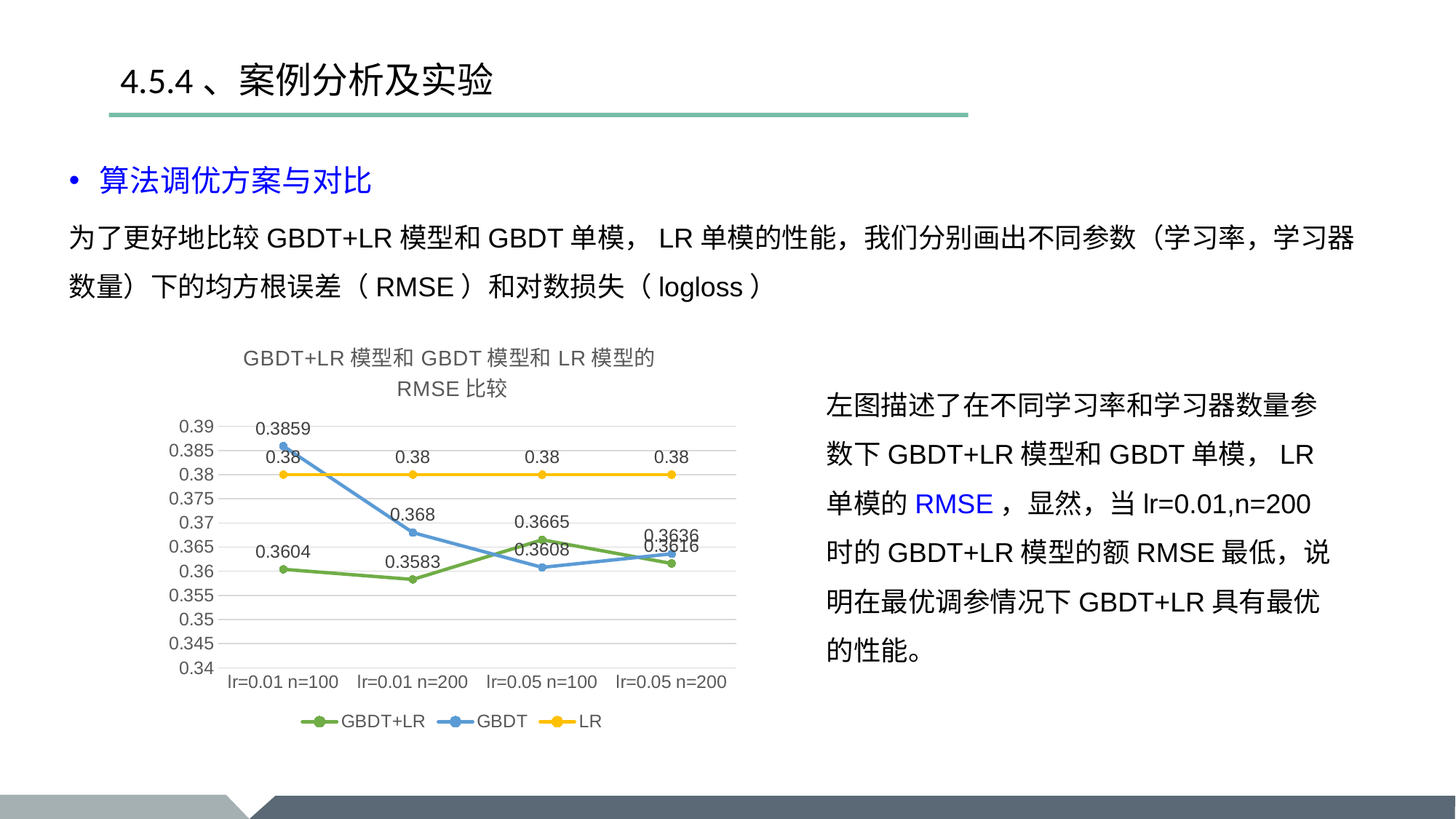

# 4.5.4、案例分析及实验
算法调优方案与对比
为了更好地比较GBDT+LR模型和GBDT单模，LR单模的性能，我们分别画出不同参数（学习率，学习器数量）下的均方根误差（RMSE）和对数损失（logloss）

### Chart: GBDT+LR模型和GBDT模型和LR模型的RMSE比较

| Category | GBDT+LR | GBDT | LR |
|---|---|---|---|
| lr=0.01 n=100 | 0.3604 | 0.3859 | 0.38 |
| lr=0.01 n=200 | 0.3583 | 0.368 | 0.38 |
| lr=0.05 n=100 | 0.3665 | 0.3608 | 0.38 |
| lr=0.05 n=200 | 0.3616 | 0.3636 | 0.38 |
左图描述了在不同学习率和学习器数量参数下GBDT+LR模型和GBDT单模，LR单模的RMSE，显然，当lr=0.01,n=200时的GBDT+LR模型的额RMSE最低，说明在最优调参情况下GBDT+LR具有最优的性能。